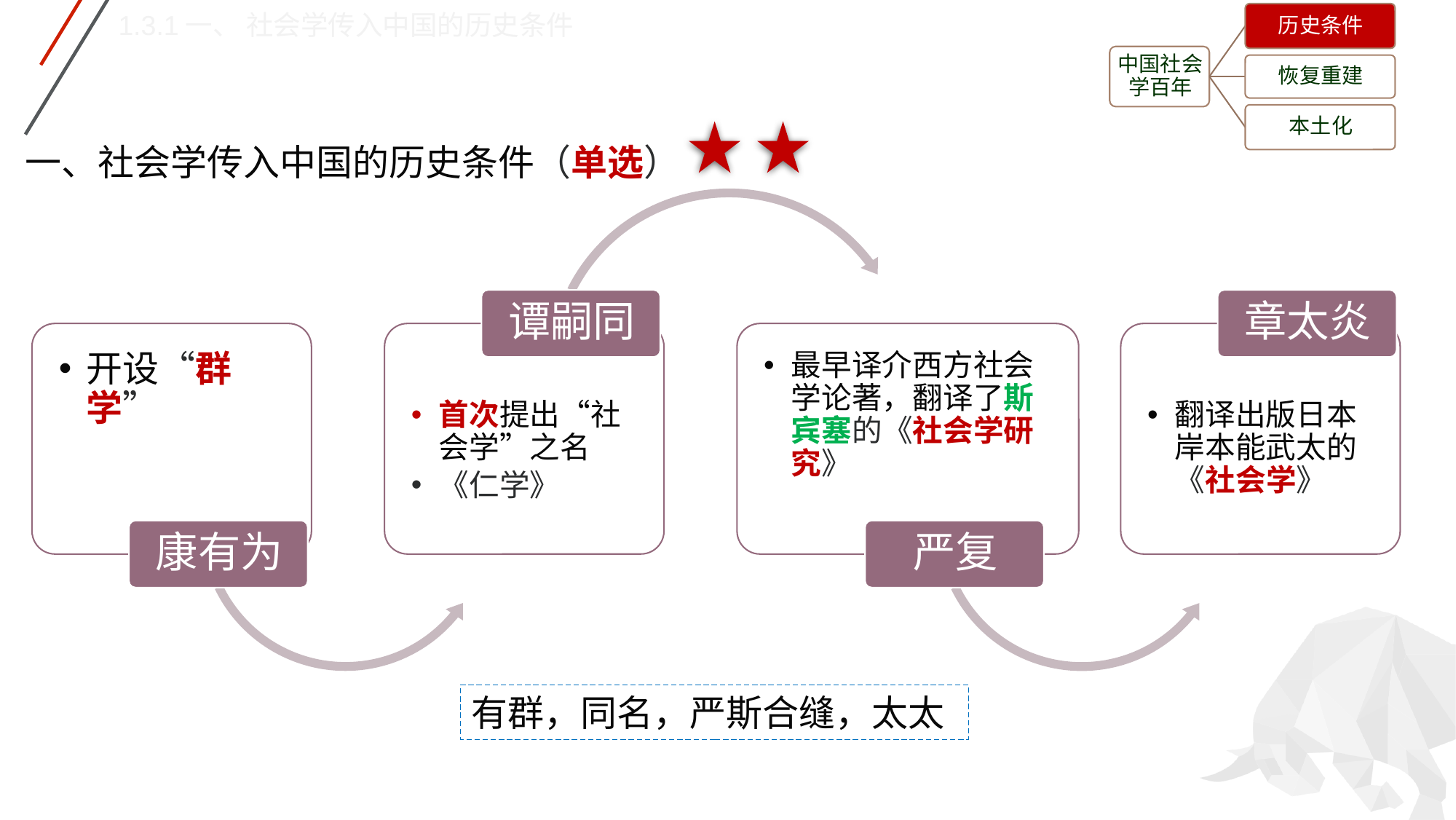

1.3.1一、 社会学传入中国的历史条件
中国社会学百年

历史条件

恢复重建

本土化
开设“群学”
康有为
首次提出“社会学”之名
《仁学》
谭嗣同
最早译介西方社会学论著，翻译了斯宾塞的《社会学研究》
严复
翻译出版日本岸本能武太的《社会学》
章太炎
一、社会学传入中国的历史条件（单选）

有群，同名，严斯合缝，太太